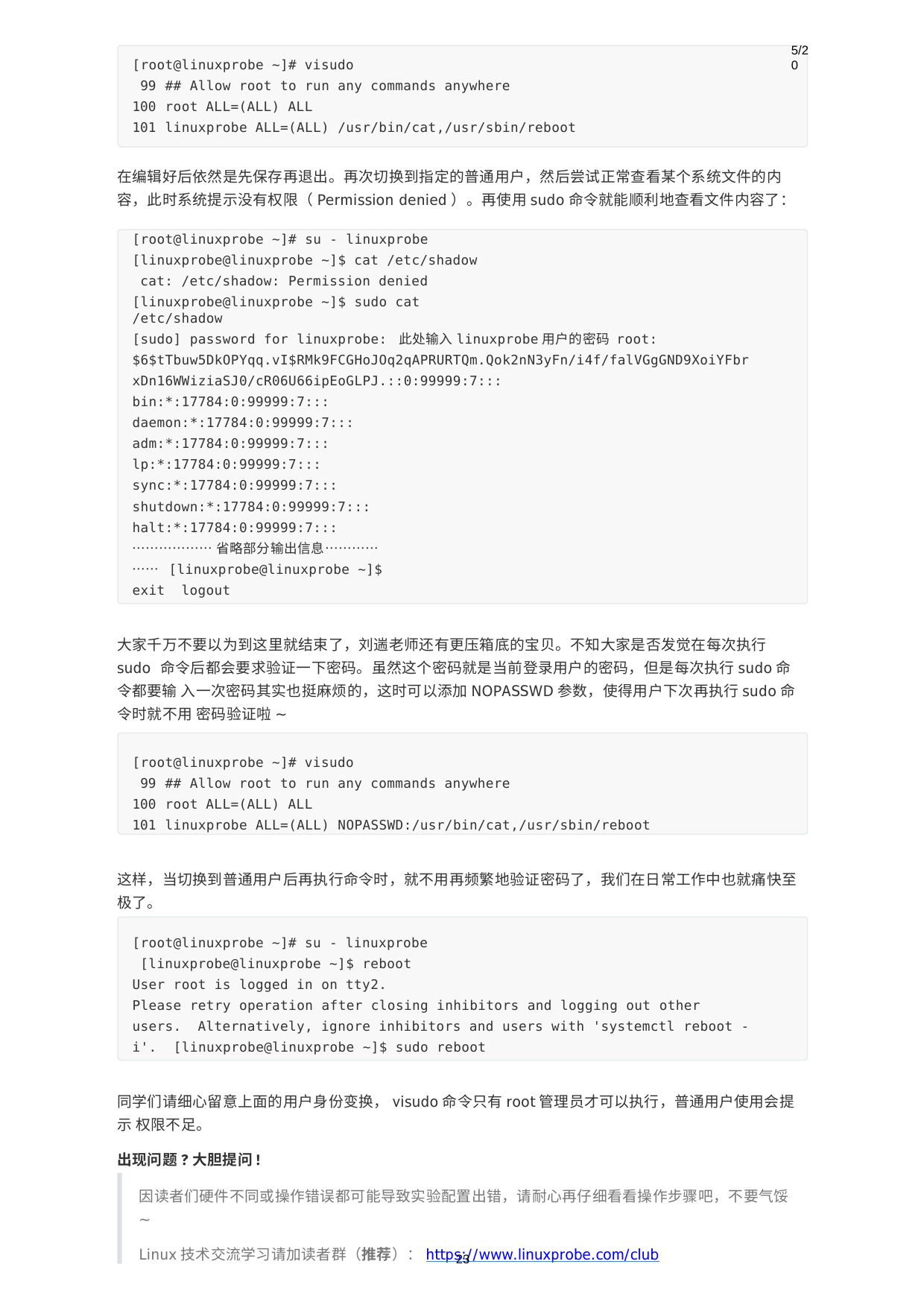

5/20

[root@linuxprobe ~]# visudo
## Allow root to run any commands anywhere
root ALL=(ALL) ALL
linuxprobe ALL=(ALL) /usr/bin/cat,/usr/sbin/reboot
在编辑好后依然是先保存再退出。再次切换到指定的普通用户，然后尝试正常查看某个系统文件的内 容，此时系统提示没有权限（Permission denied）。再使用sudo命令就能顺利地查看文件内容了：

[root@linuxprobe ~]# su - linuxprobe  [linuxprobe@linuxprobe ~]$ cat /etc/shadow  cat: /etc/shadow: Permission denied
[linuxprobe@linuxprobe ~]$ sudo cat /etc/shadow
[sudo] password for linuxprobe: 此处输入linuxprobe用户的密码 root:$6$tTbuw5DkOPYqq.vI$RMk9FCGHoJOq2qAPRURTQm.Qok2nN3yFn/i4f/falVGgGND9XoiYFbr  xDn16WWiziaSJ0/cR06U66ipEoGLPJ.::0:99999:7:::
bin:*:17784:0:99999:7:::
daemon:*:17784:0:99999:7:::
adm:*:17784:0:99999:7:::
lp:*:17784:0:99999:7:::
sync:*:17784:0:99999:7:::
shutdown:*:17784:0:99999:7:::
halt:*:17784:0:99999:7:::
………………省略部分输出信息………………  [linuxprobe@linuxprobe ~]$ exit  logout

大家千万不要以为到这里就结束了，刘遄老师还有更压箱底的宝贝。不知大家是否发觉在每次执行sudo 命令后都会要求验证一下密码。虽然这个密码就是当前登录用户的密码，但是每次执行sudo命令都要输 入一次密码其实也挺麻烦的，这时可以添加NOPASSWD参数，使得用户下次再执行sudo命令时就不用 密码验证啦~

[root@linuxprobe ~]# visudo
## Allow root to run any commands anywhere
root ALL=(ALL) ALL
linuxprobe ALL=(ALL) NOPASSWD:/usr/bin/cat,/usr/sbin/reboot

这样，当切换到普通用户后再执行命令时，就不用再频繁地验证密码了，我们在日常工作中也就痛快至 极了。

[root@linuxprobe ~]# su - linuxprobe  [linuxprobe@linuxprobe ~]$ reboot  User root is logged in on tty2.
Please retry operation after closing inhibitors and logging out other users.  Alternatively, ignore inhibitors and users with 'systemctl reboot -i'.  [linuxprobe@linuxprobe ~]$ sudo reboot

同学们请细心留意上面的用户身份变换，visudo命令只有root管理员才可以执行，普通用户使用会提示 权限不足。
出现问题?大胆提问!

因读者们硬件不同或操作错误都可能导致实验配置出错，请耐心再仔细看看操作步骤吧，不要气馁
~
Linux技术交流学习请加读者群（推荐）：https://www.linuxprobe.com/club

23